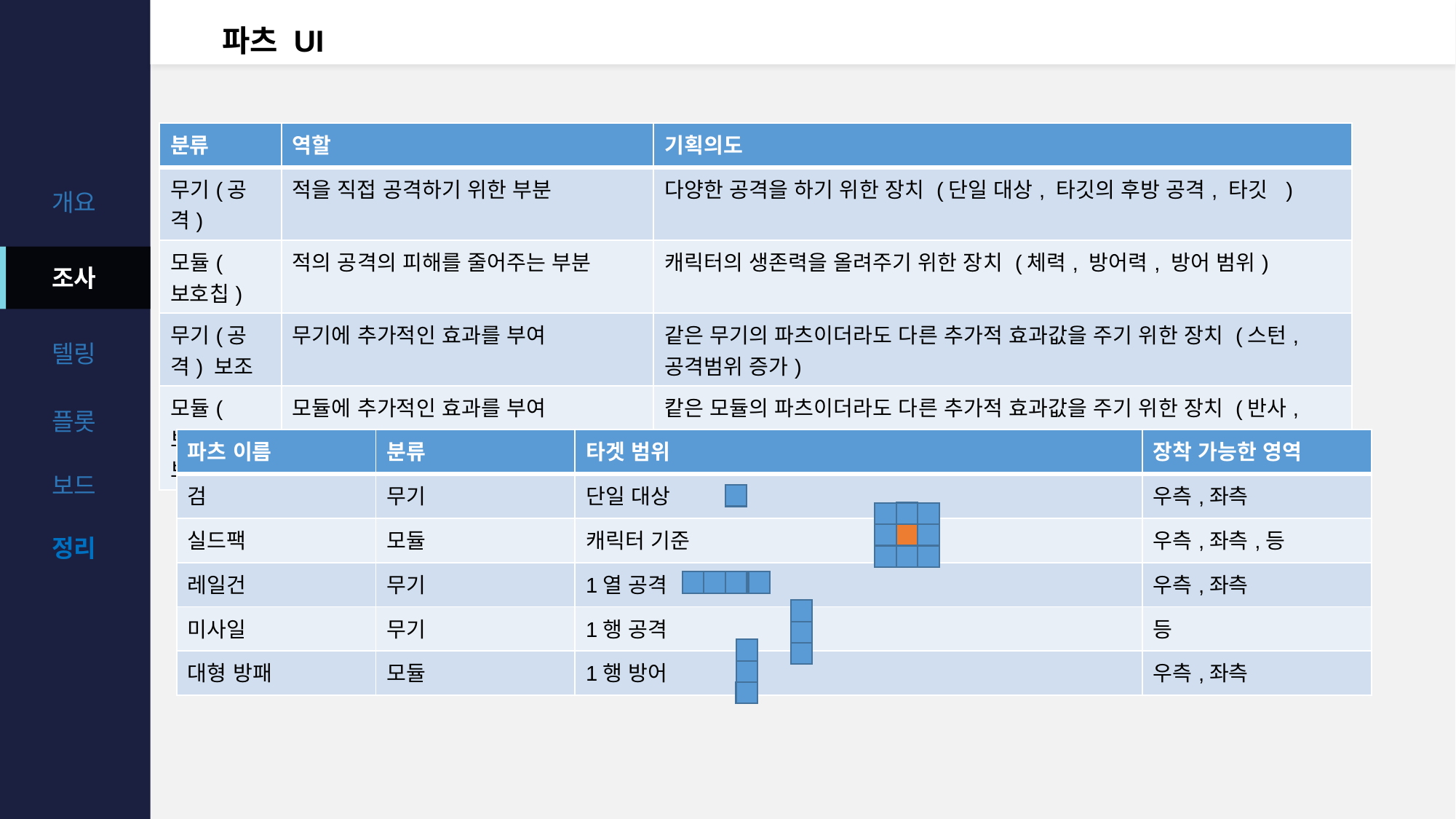

# 파츠 UI
| 분류 | 역할 | 기획의도 |
| --- | --- | --- |
| 무기(공격) | 적을 직접 공격하기 위한 부분 | 다양한 공격을 하기 위한 장치 (단일 대상, 타깃의 후방 공격, 타깃 ) |
| 모듈(보호칩) | 적의 공격의 피해를 줄어주는 부분 | 캐릭터의 생존력을 올려주기 위한 장치 (체력, 방어력, 방어 범위) |
| 무기(공격) 보조 | 무기에 추가적인 효과를 부여 | 같은 무기의 파츠이더라도 다른 추가적 효과값을 주기 위한 장치 (스턴, 공격범위 증가) |
| 모듈(보호칩) 보조 | 모듈에 추가적인 효과를 부여 | 캍은 모듈의 파츠이더라도 다른 추가적 효과값을 주기 위한 장치 (반사, 데미지 감소, 방어 범위 증가) |
| 파츠 이름 | 분류 | 타겟 범위 | 장착 가능한 영역 |
| --- | --- | --- | --- |
| 검 | 무기 | 단일 대상 | 우측,좌측 |
| 실드팩 | 모듈 | 캐릭터 기준 | 우측,좌측,등 |
| 레일건 | 무기 | 1열 공격 | 우측,좌측 |
| 미사일 | 무기 | 1행 공격 | 등 |
| 대형 방패 | 모듈 | 1행 방어 | 우측,좌측 |